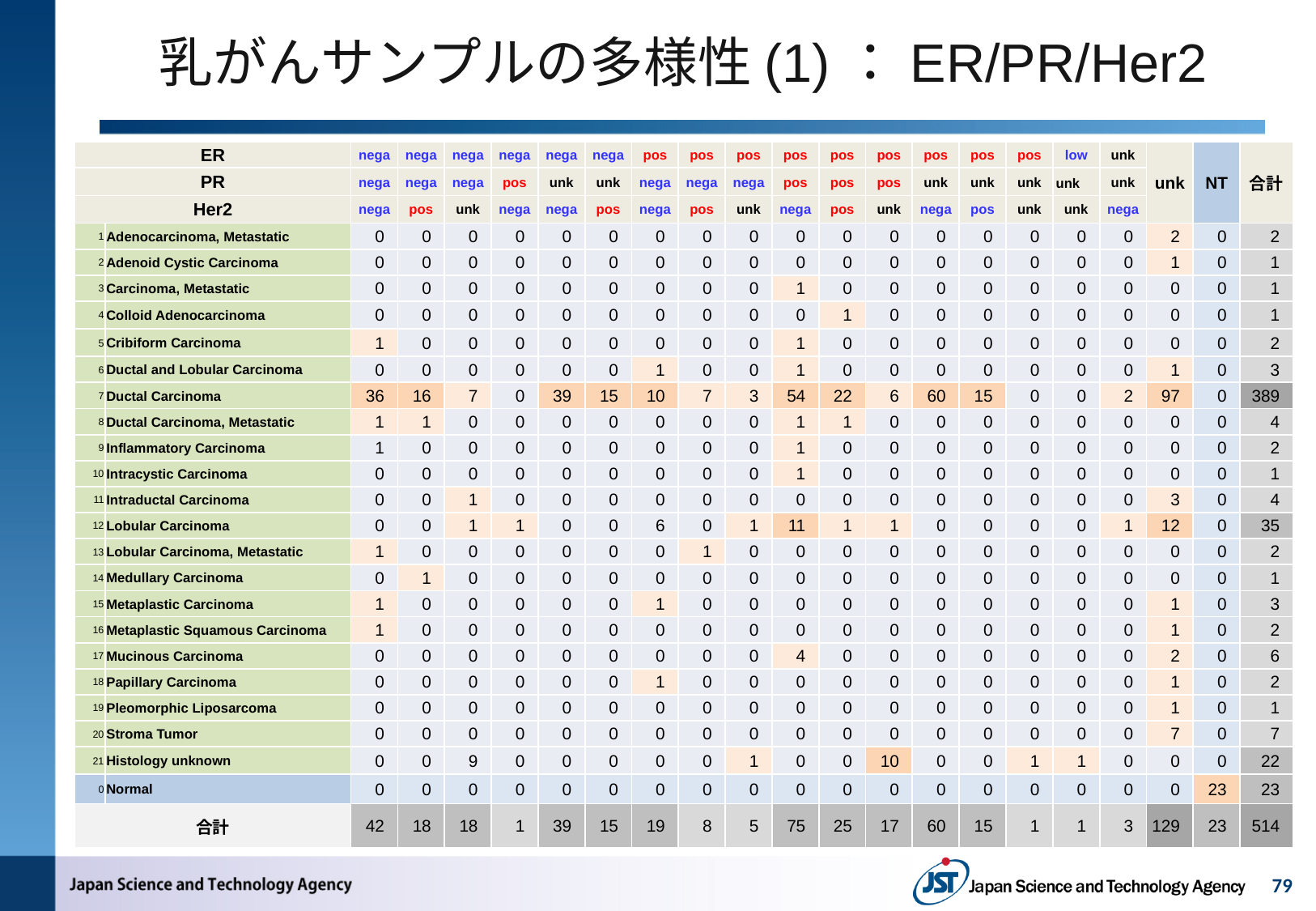

# 乳がんサンプルの多様性(1)：ER/PR/Her2
| ER |  | nega | nega | nega | nega | nega | nega | pos | pos | pos | pos | pos | pos | pos | pos | pos | low | unk | unk | NT | 合計 |
| --- | --- | --- | --- | --- | --- | --- | --- | --- | --- | --- | --- | --- | --- | --- | --- | --- | --- | --- | --- | --- | --- |
| PR |  | nega | nega | nega | pos | unk | unk | nega | nega | nega | pos | pos | pos | unk | unk | unk | unk | unk |  |  |  |
| Her2 |  | nega | pos | unk | nega | nega | pos | nega | pos | unk | nega | pos | unk | nega | pos | unk | unk | nega |  |  |  |
| 1 | Adenocarcinoma, Metastatic | 0 | 0 | 0 | 0 | 0 | 0 | 0 | 0 | 0 | 0 | 0 | 0 | 0 | 0 | 0 | 0 | 0 | 2 | 0 | 2 |
| 2 | Adenoid Cystic Carcinoma | 0 | 0 | 0 | 0 | 0 | 0 | 0 | 0 | 0 | 0 | 0 | 0 | 0 | 0 | 0 | 0 | 0 | 1 | 0 | 1 |
| 3 | Carcinoma, Metastatic | 0 | 0 | 0 | 0 | 0 | 0 | 0 | 0 | 0 | 1 | 0 | 0 | 0 | 0 | 0 | 0 | 0 | 0 | 0 | 1 |
| 4 | Colloid Adenocarcinoma | 0 | 0 | 0 | 0 | 0 | 0 | 0 | 0 | 0 | 0 | 1 | 0 | 0 | 0 | 0 | 0 | 0 | 0 | 0 | 1 |
| 5 | Cribiform Carcinoma | 1 | 0 | 0 | 0 | 0 | 0 | 0 | 0 | 0 | 1 | 0 | 0 | 0 | 0 | 0 | 0 | 0 | 0 | 0 | 2 |
| 6 | Ductal and Lobular Carcinoma | 0 | 0 | 0 | 0 | 0 | 0 | 1 | 0 | 0 | 1 | 0 | 0 | 0 | 0 | 0 | 0 | 0 | 1 | 0 | 3 |
| 7 | Ductal Carcinoma | 36 | 16 | 7 | 0 | 39 | 15 | 10 | 7 | 3 | 54 | 22 | 6 | 60 | 15 | 0 | 0 | 2 | 97 | 0 | 389 |
| 8 | Ductal Carcinoma, Metastatic | 1 | 1 | 0 | 0 | 0 | 0 | 0 | 0 | 0 | 1 | 1 | 0 | 0 | 0 | 0 | 0 | 0 | 0 | 0 | 4 |
| 9 | Inflammatory Carcinoma | 1 | 0 | 0 | 0 | 0 | 0 | 0 | 0 | 0 | 1 | 0 | 0 | 0 | 0 | 0 | 0 | 0 | 0 | 0 | 2 |
| 10 | Intracystic Carcinoma | 0 | 0 | 0 | 0 | 0 | 0 | 0 | 0 | 0 | 1 | 0 | 0 | 0 | 0 | 0 | 0 | 0 | 0 | 0 | 1 |
| 11 | Intraductal Carcinoma | 0 | 0 | 1 | 0 | 0 | 0 | 0 | 0 | 0 | 0 | 0 | 0 | 0 | 0 | 0 | 0 | 0 | 3 | 0 | 4 |
| 12 | Lobular Carcinoma | 0 | 0 | 1 | 1 | 0 | 0 | 6 | 0 | 1 | 11 | 1 | 1 | 0 | 0 | 0 | 0 | 1 | 12 | 0 | 35 |
| 13 | Lobular Carcinoma, Metastatic | 1 | 0 | 0 | 0 | 0 | 0 | 0 | 1 | 0 | 0 | 0 | 0 | 0 | 0 | 0 | 0 | 0 | 0 | 0 | 2 |
| 14 | Medullary Carcinoma | 0 | 1 | 0 | 0 | 0 | 0 | 0 | 0 | 0 | 0 | 0 | 0 | 0 | 0 | 0 | 0 | 0 | 0 | 0 | 1 |
| 15 | Metaplastic Carcinoma | 1 | 0 | 0 | 0 | 0 | 0 | 1 | 0 | 0 | 0 | 0 | 0 | 0 | 0 | 0 | 0 | 0 | 1 | 0 | 3 |
| 16 | Metaplastic Squamous Carcinoma | 1 | 0 | 0 | 0 | 0 | 0 | 0 | 0 | 0 | 0 | 0 | 0 | 0 | 0 | 0 | 0 | 0 | 1 | 0 | 2 |
| 17 | Mucinous Carcinoma | 0 | 0 | 0 | 0 | 0 | 0 | 0 | 0 | 0 | 4 | 0 | 0 | 0 | 0 | 0 | 0 | 0 | 2 | 0 | 6 |
| 18 | Papillary Carcinoma | 0 | 0 | 0 | 0 | 0 | 0 | 1 | 0 | 0 | 0 | 0 | 0 | 0 | 0 | 0 | 0 | 0 | 1 | 0 | 2 |
| 19 | Pleomorphic Liposarcoma | 0 | 0 | 0 | 0 | 0 | 0 | 0 | 0 | 0 | 0 | 0 | 0 | 0 | 0 | 0 | 0 | 0 | 1 | 0 | 1 |
| 20 | Stroma Tumor | 0 | 0 | 0 | 0 | 0 | 0 | 0 | 0 | 0 | 0 | 0 | 0 | 0 | 0 | 0 | 0 | 0 | 7 | 0 | 7 |
| 21 | Histology unknown | 0 | 0 | 9 | 0 | 0 | 0 | 0 | 0 | 1 | 0 | 0 | 10 | 0 | 0 | 1 | 1 | 0 | 0 | 0 | 22 |
| 0 | Normal | 0 | 0 | 0 | 0 | 0 | 0 | 0 | 0 | 0 | 0 | 0 | 0 | 0 | 0 | 0 | 0 | 0 | 0 | 23 | 23 |
| 合計 |  | 42 | 18 | 18 | 1 | 39 | 15 | 19 | 8 | 5 | 75 | 25 | 17 | 60 | 15 | 1 | 1 | 3 | 129 | 23 | 514 |
79